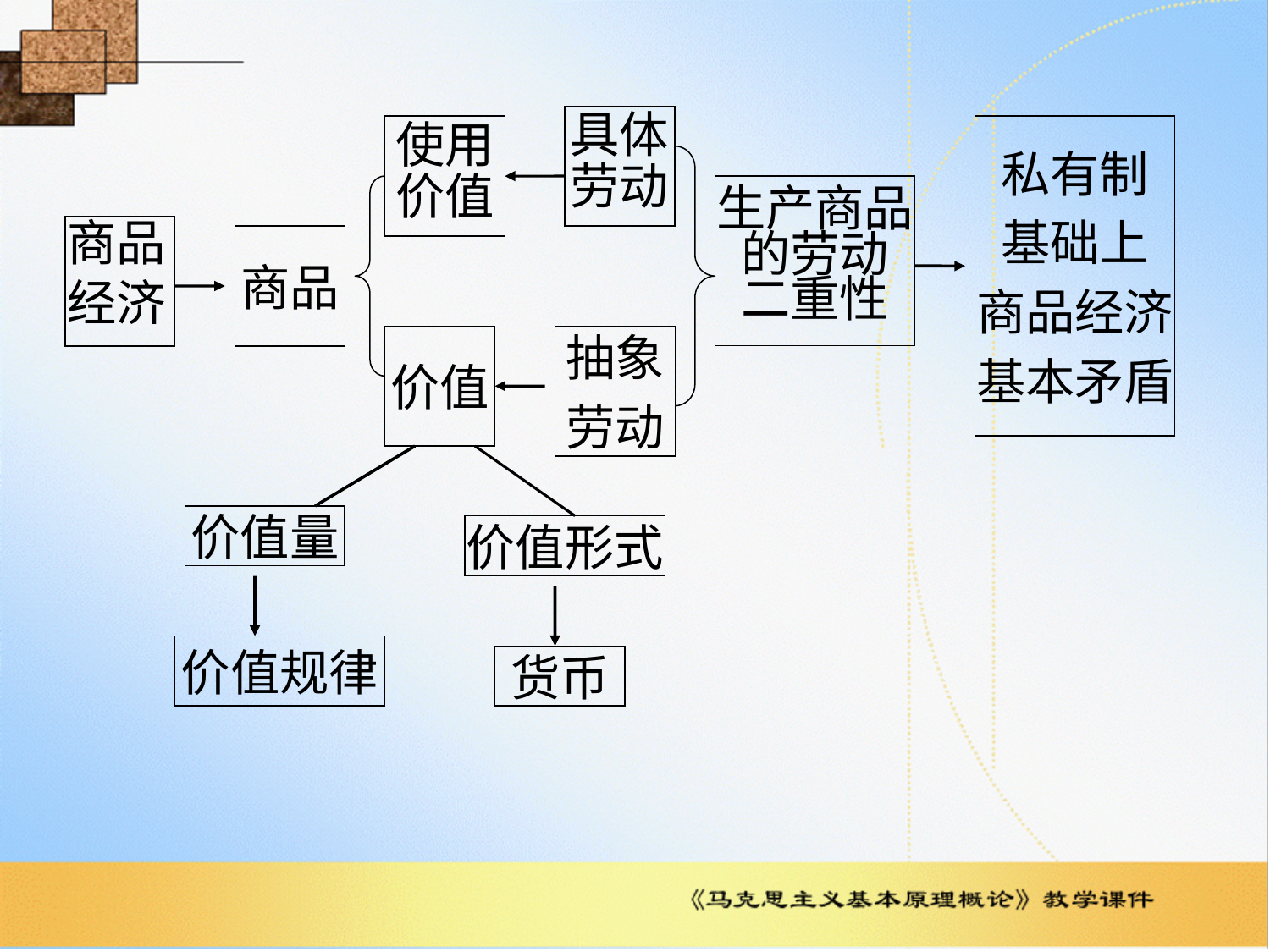

具体
劳动
使用
价值
私有制
基础上
商品经济
基本矛盾

生产商品
的劳动
二重性

商品
经济
商品

价值
抽象
劳动

价值量
价值形式

价值规律
货币